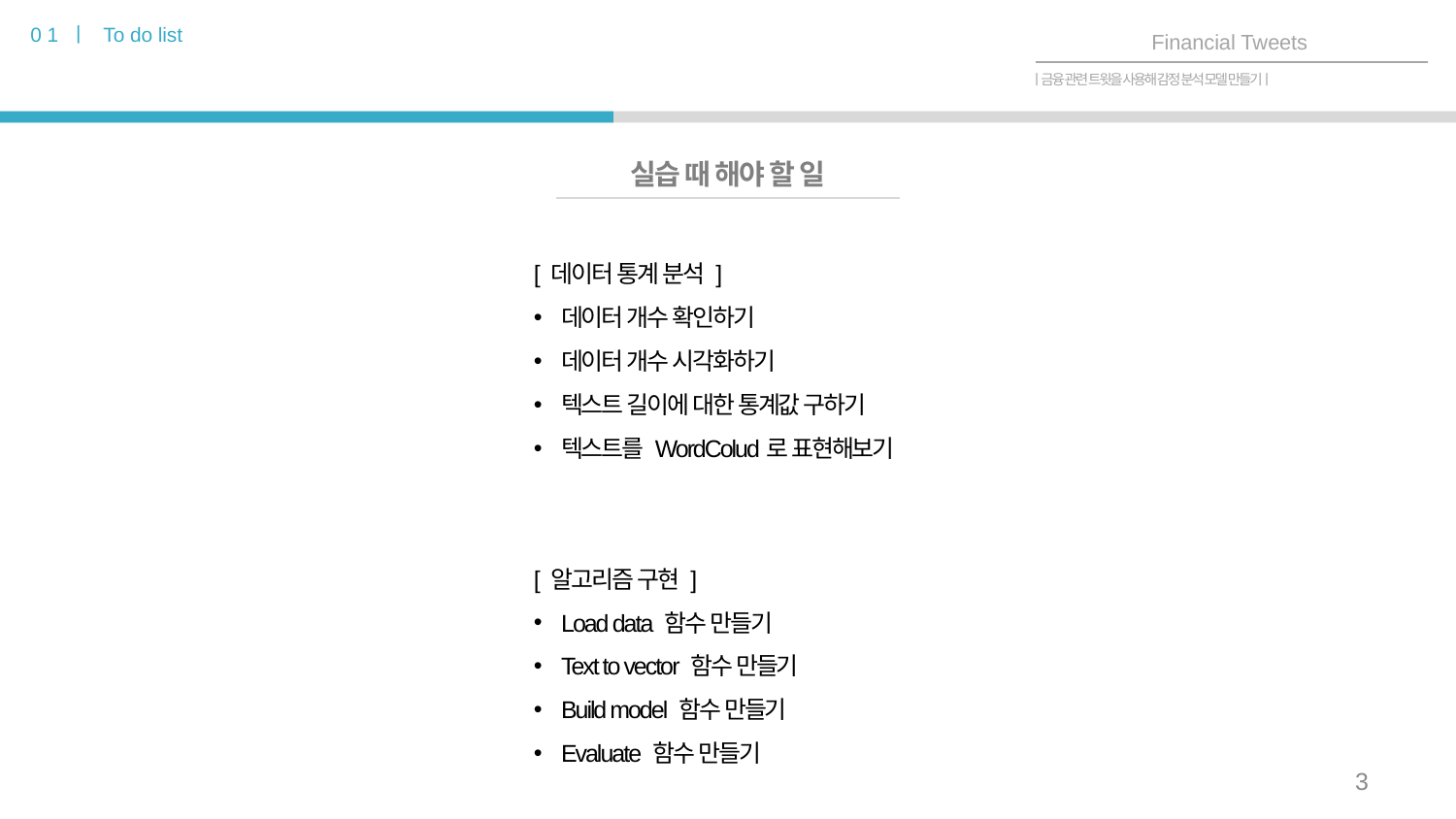

0 1 ㅣ  To do list
Financial Tweets
ㅣ금융 관련 트윗을 사용해 감정 분석 모델 만들기ㅣ

실습 때 해야 할 일
[ 데이터 통계 분석 ]
데이터 개수 확인하기
데이터 개수 시각화하기
텍스트 길이에 대한 통계값 구하기
텍스트를 WordColud로 표현해보기

[ 알고리즘 구현 ]
Load data 함수 만들기
Text to vector 함수 만들기
Build model 함수 만들기
Evaluate 함수 만들기
3